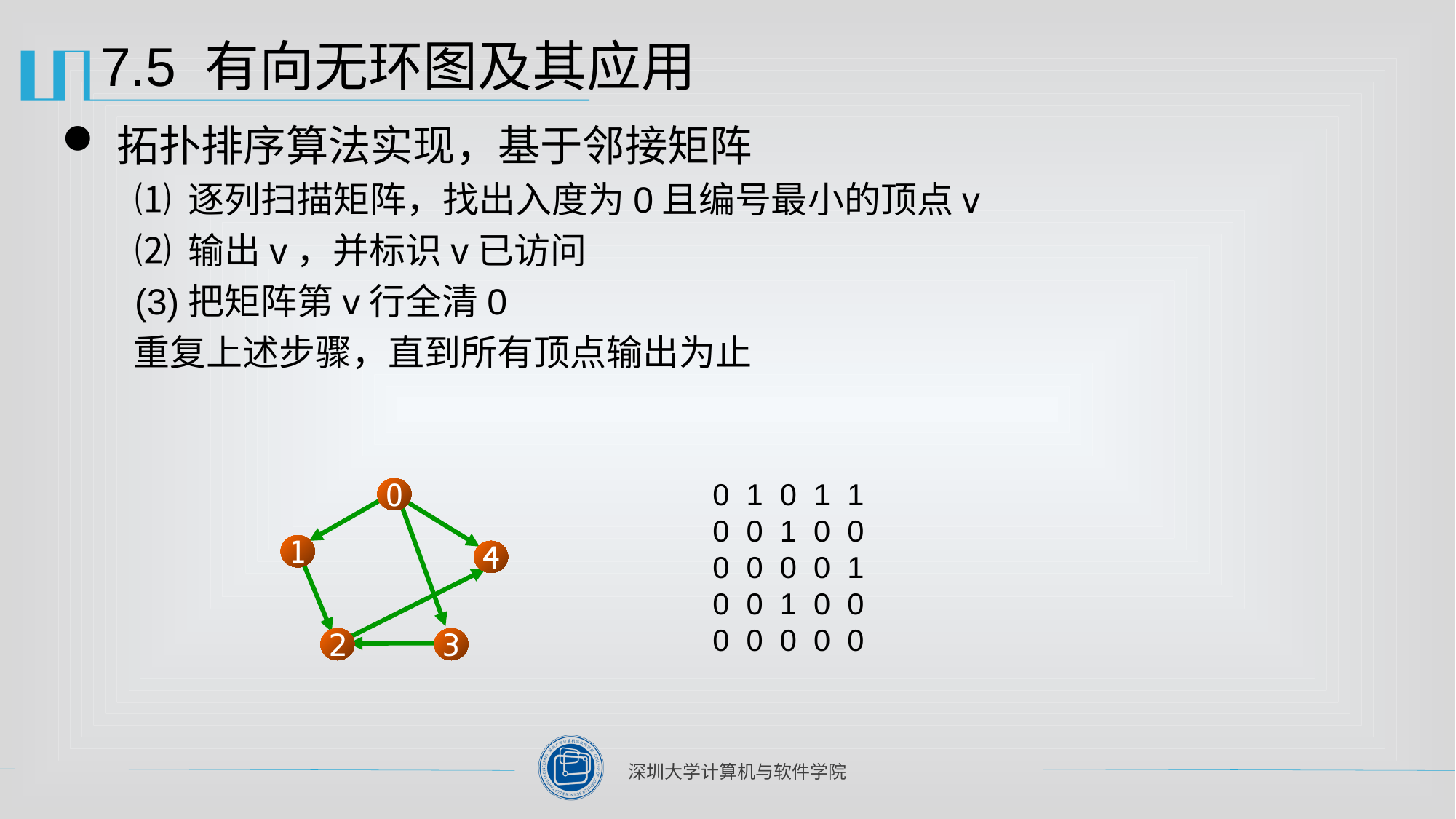

# 7.5 有向无环图及其应用
拓扑排序算法实现，基于邻接矩阵
	⑴ 逐列扫描矩阵，找出入度为0且编号最小的顶点v
	⑵ 输出v，并标识v已访问
	(3)把矩阵第v行全清0
　 重复上述步骤，直到所有顶点输出为止

0  1  0  1  1
0  0  1  0  0
0  0  0  0  1
0  0  1  0  0
0  0  0  0  0
0

1
4

2
3

103